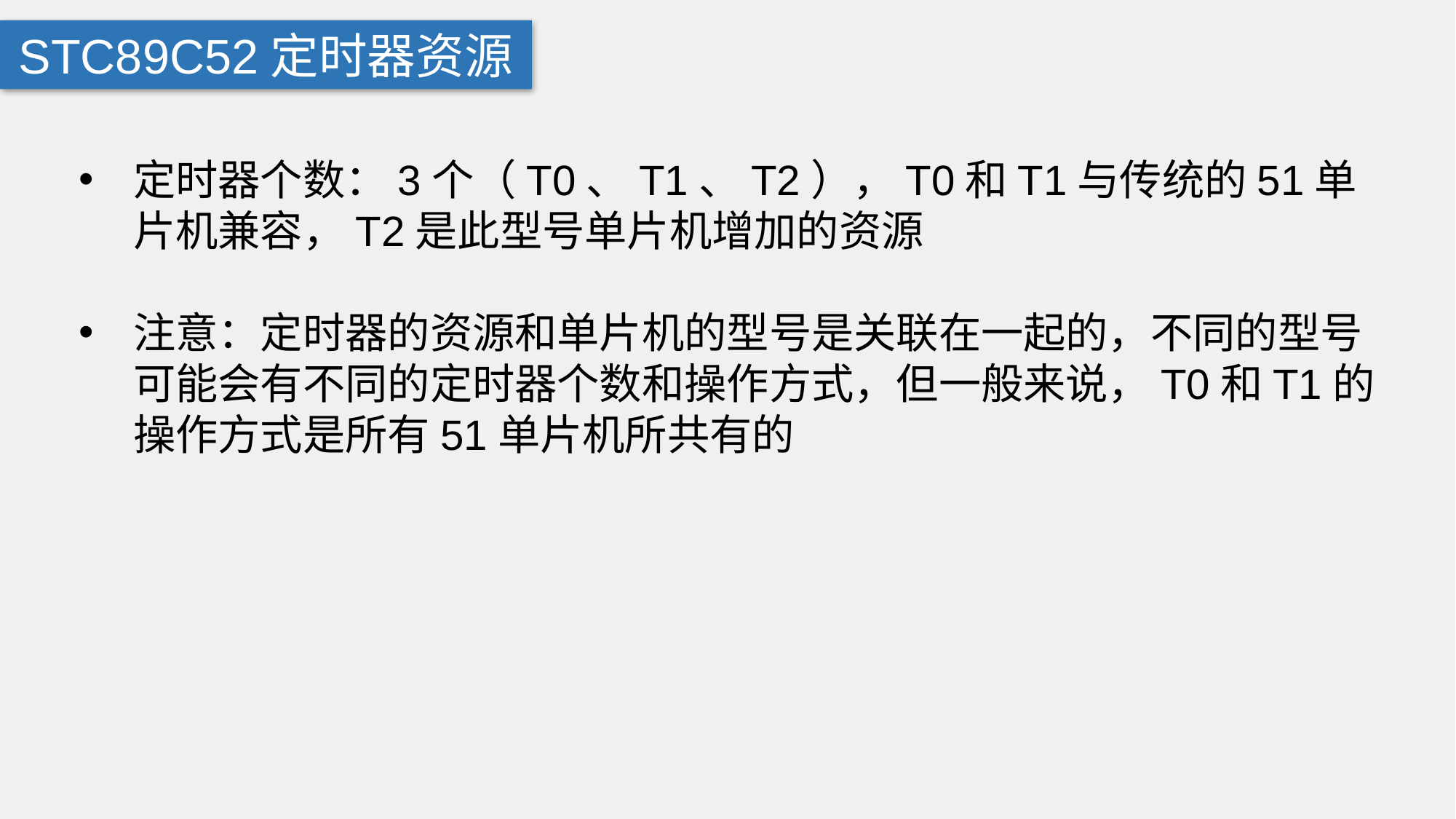

STC89C52定时器资源
定时器个数：3个（T0、T1、T2），T0和T1与传统的51单片机兼容，T2是此型号单片机增加的资源

注意：定时器的资源和单片机的型号是关联在一起的，不同的型号可能会有不同的定时器个数和操作方式，但一般来说，T0和T1的操作方式是所有51单片机所共有的